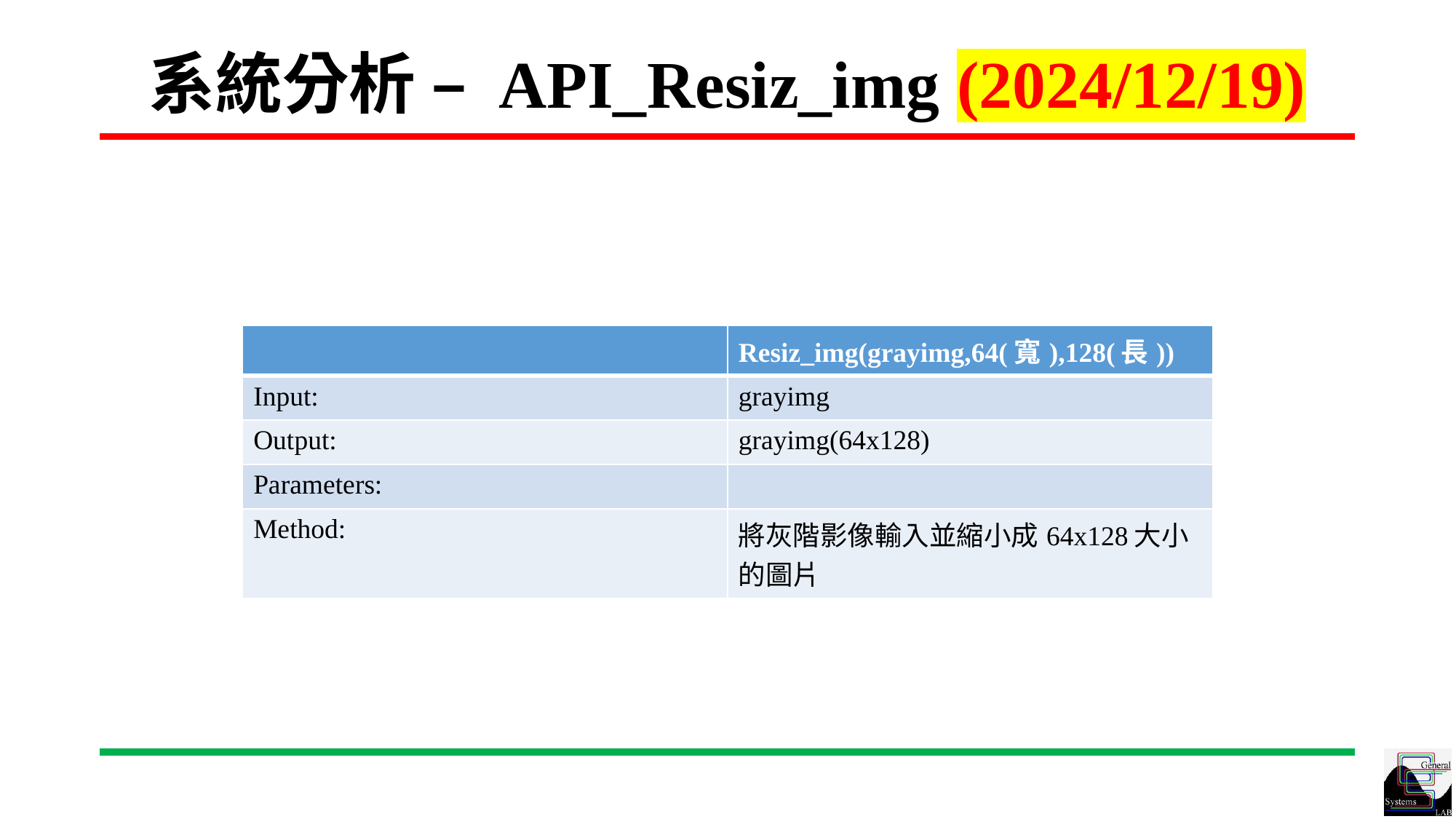

# 系統分析 – API_Resiz_img (2024/12/19)
|  | Resiz\_img(grayimg,64(寬),128(長)) |
| --- | --- |
| Input: | grayimg |
| Output: | grayimg(64x128) |
| Parameters: |  |
| Method: | 將灰階影像輸入並縮小成64x128大小的圖片 |